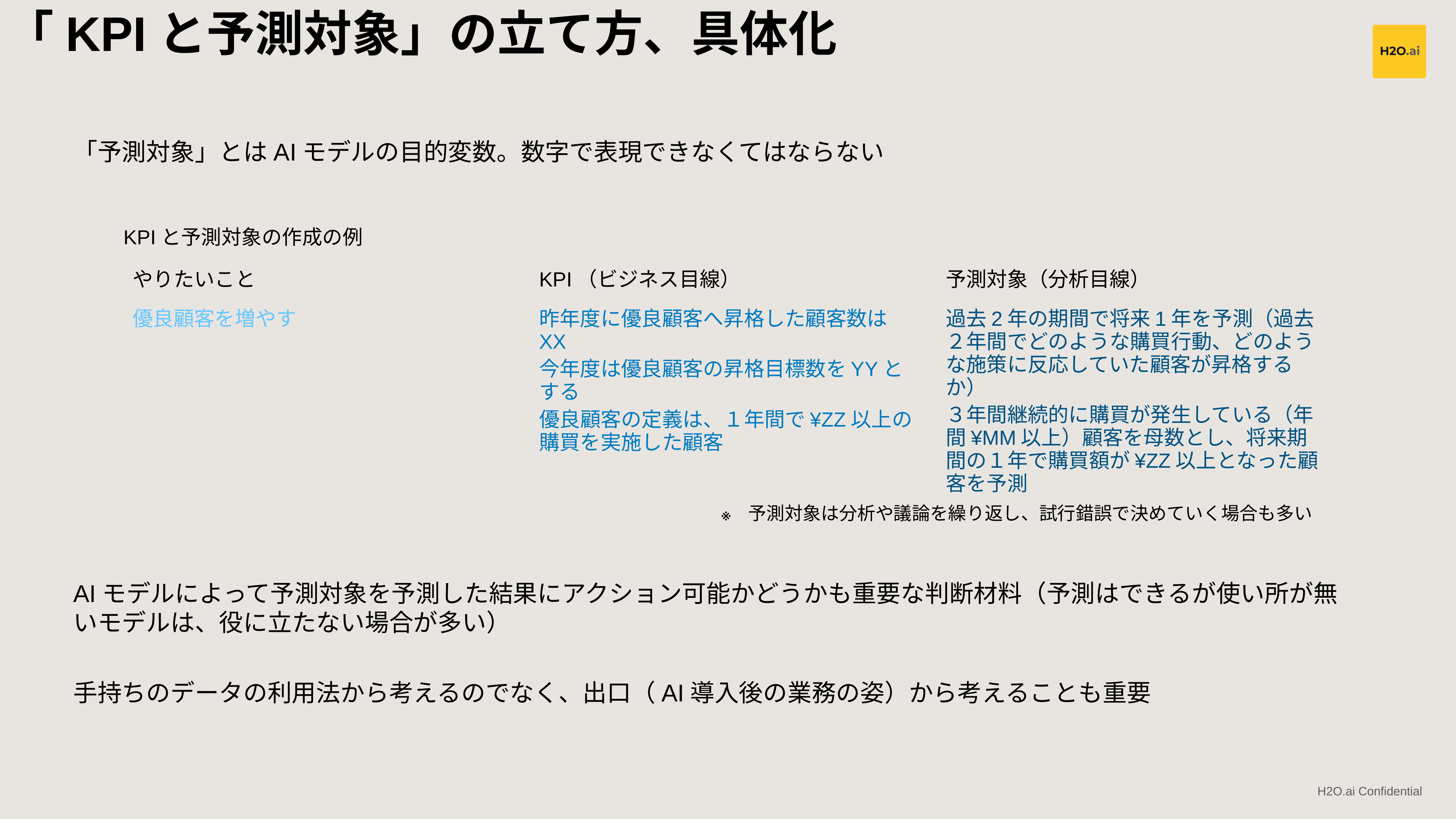

「KPIと予測対象」の立て方、具体化
「予測対象」とはAIモデルの目的変数。数字で表現できなくてはならない
KPIと予測対象の作成の例
| やりたいこと | KPI（ビジネス目線） | 予測対象（分析目線） |
| --- | --- | --- |
| 優良顧客を増やす | 昨年度に優良顧客へ昇格した顧客数はXX 今年度は優良顧客の昇格目標数をYYとする 優良顧客の定義は、１年間で¥ZZ以上の購買を実施した顧客 | 過去2年の期間で将来1年を予測（過去２年間でどのような購買行動、どのような施策に反応していた顧客が昇格するか） ３年間継続的に購買が発生している（年間¥MM以上）顧客を母数とし、将来期間の１年で購買額が¥ZZ以上となった顧客を予測 |
予測対象は分析や議論を繰り返し、試行錯誤で決めていく場合も多い
AIモデルによって予測対象を予測した結果にアクション可能かどうかも重要な判断材料（予測はできるが使い所が無いモデルは、役に立たない場合が多い）

手持ちのデータの利用法から考えるのでなく、出口（AI導入後の業務の姿）から考えることも重要